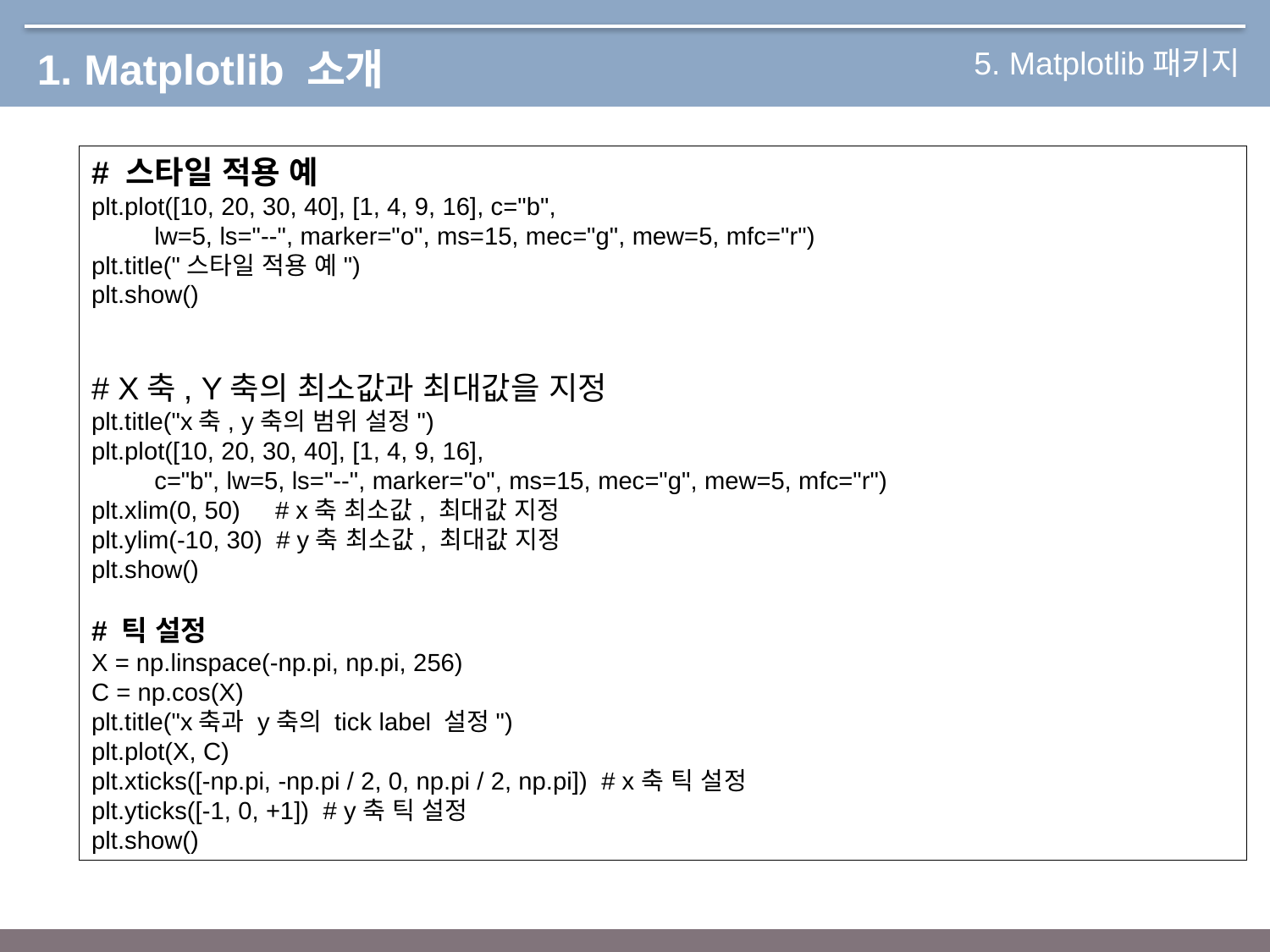

5. Matplotlib패키지
1. Matplotlib 소개
# 스타일 적용 예
plt.plot([10, 20, 30, 40], [1, 4, 9, 16], c="b",
         lw=5, ls="--", marker="o", ms=15, mec="g", mew=5, mfc="r")
plt.title("스타일 적용 예")
plt.show()

# X축, Y축의 최소값과 최대값을 지정
plt.title("x축, y축의 범위 설정")
plt.plot([10, 20, 30, 40], [1, 4, 9, 16],
         c="b", lw=5, ls="--", marker="o", ms=15, mec="g", mew=5, mfc="r")
plt.xlim(0, 50)     # x축 최소값, 최대값 지정
plt.ylim(-10, 30)  # y축 최소값, 최대값 지정
plt.show()

# 틱 설정
X = np.linspace(-np.pi, np.pi, 256)
C = np.cos(X)
plt.title("x축과 y축의 tick label 설정")
plt.plot(X, C)
plt.xticks([-np.pi, -np.pi / 2, 0, np.pi / 2, np.pi])  # x축 틱 설정
plt.yticks([-1, 0, +1])  # y축 틱 설정
plt.show()